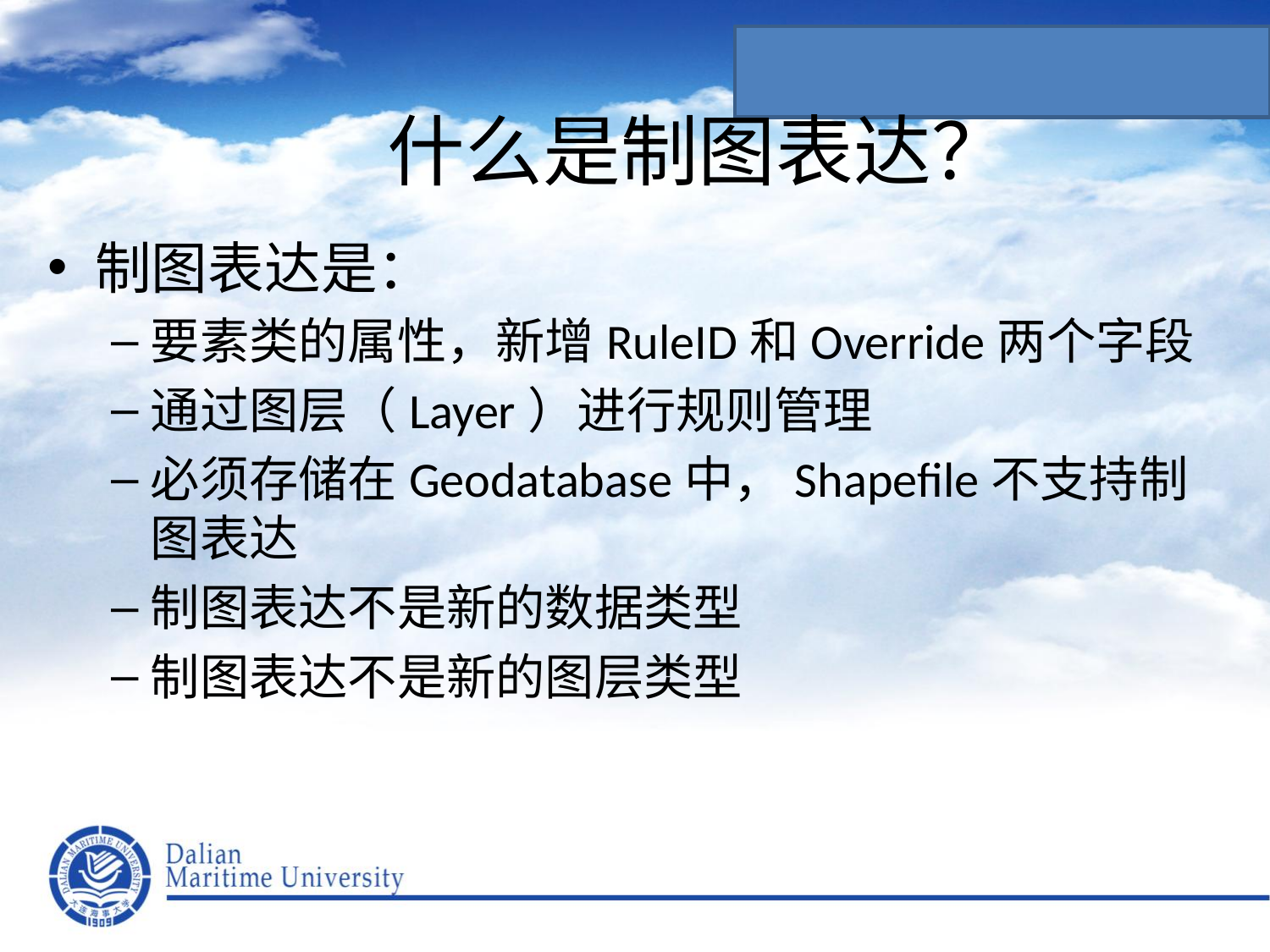

什么是制图表达？
制图表达是：
要素类的属性，新增RuleID和Override两个字段
通过图层（Layer）进行规则管理
必须存储在Geodatabase中，Shapefile不支持制图表达
制图表达不是新的数据类型
制图表达不是新的图层类型